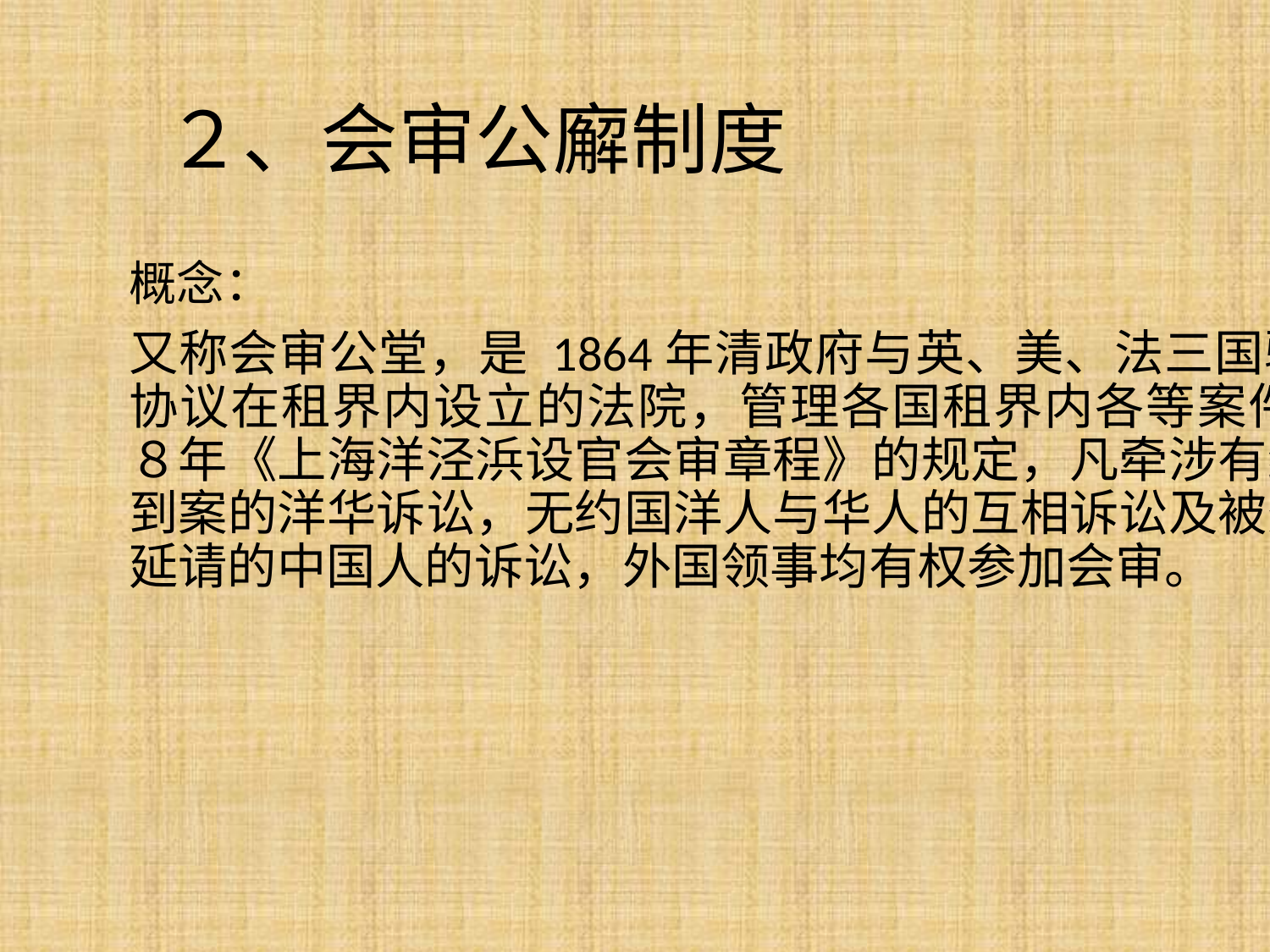

# ２、会审公廨制度
概念：
又称会审公堂，是 1864年清政府与英、美、法三国驻上海的领事协议在租界内设立的法院，管理各国租界内各等案件。按 １８６８年《上海洋泾浜设官会审章程》的规定，凡牵涉有约国洋人必须到案的洋华诉讼，无约国洋人与华人的互相诉讼及被外国人雇佣和延请的中国人的诉讼，外国领事均有权参加会审。